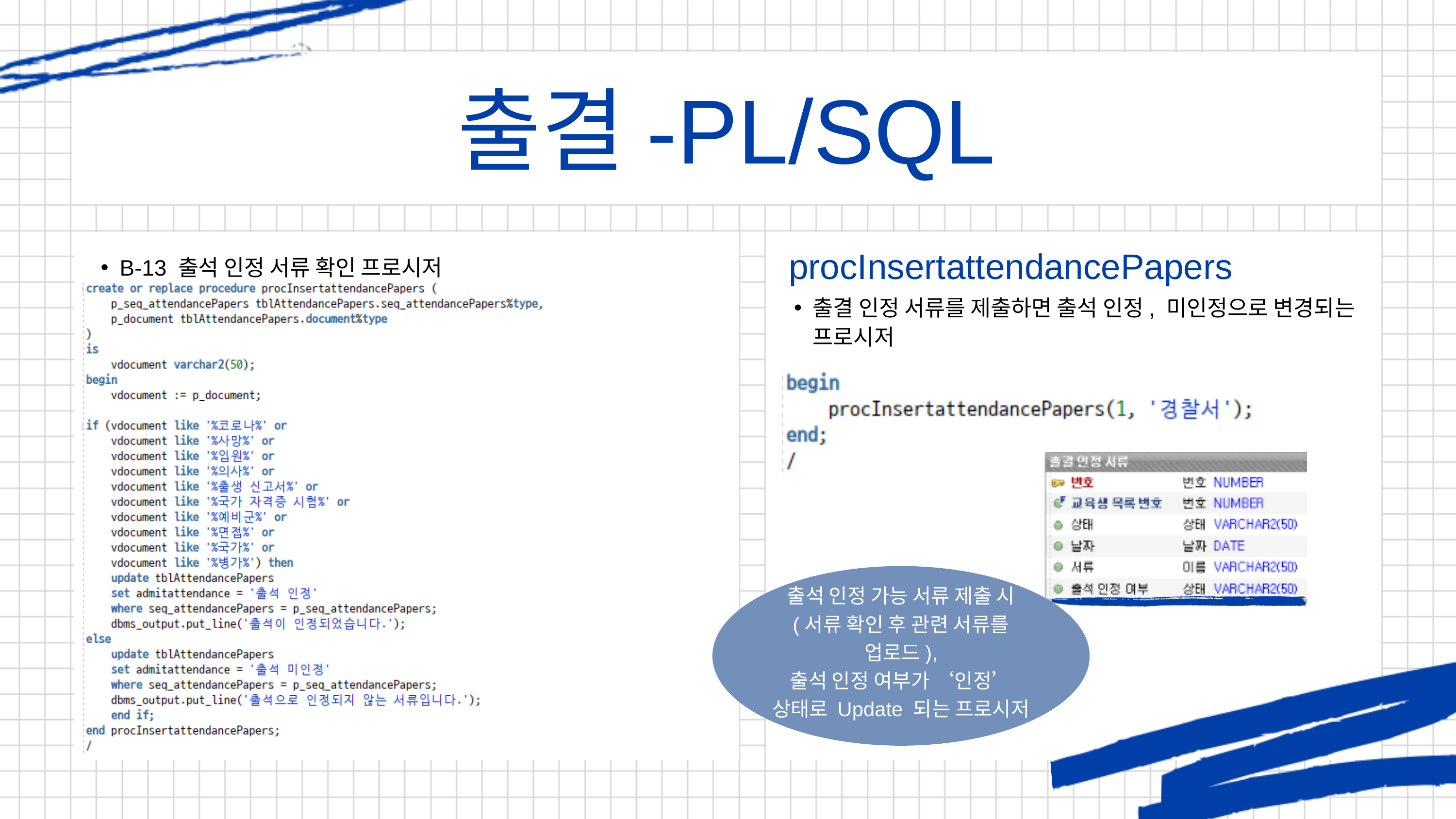

출결-PL/SQL

procInsertattendancePapers
B-5
B-13 출석 인정 서류 확인 프로시저

출결 인정 서류를 제출하면 출석 인정, 미인정으로 변경되는 프로시저

출석 인정 가능 서류 제출 시
(서류 확인 후 관련 서류를 업로드),
출석 인정 여부가 ‘인정’ 상태로 Update 되는 프로시저